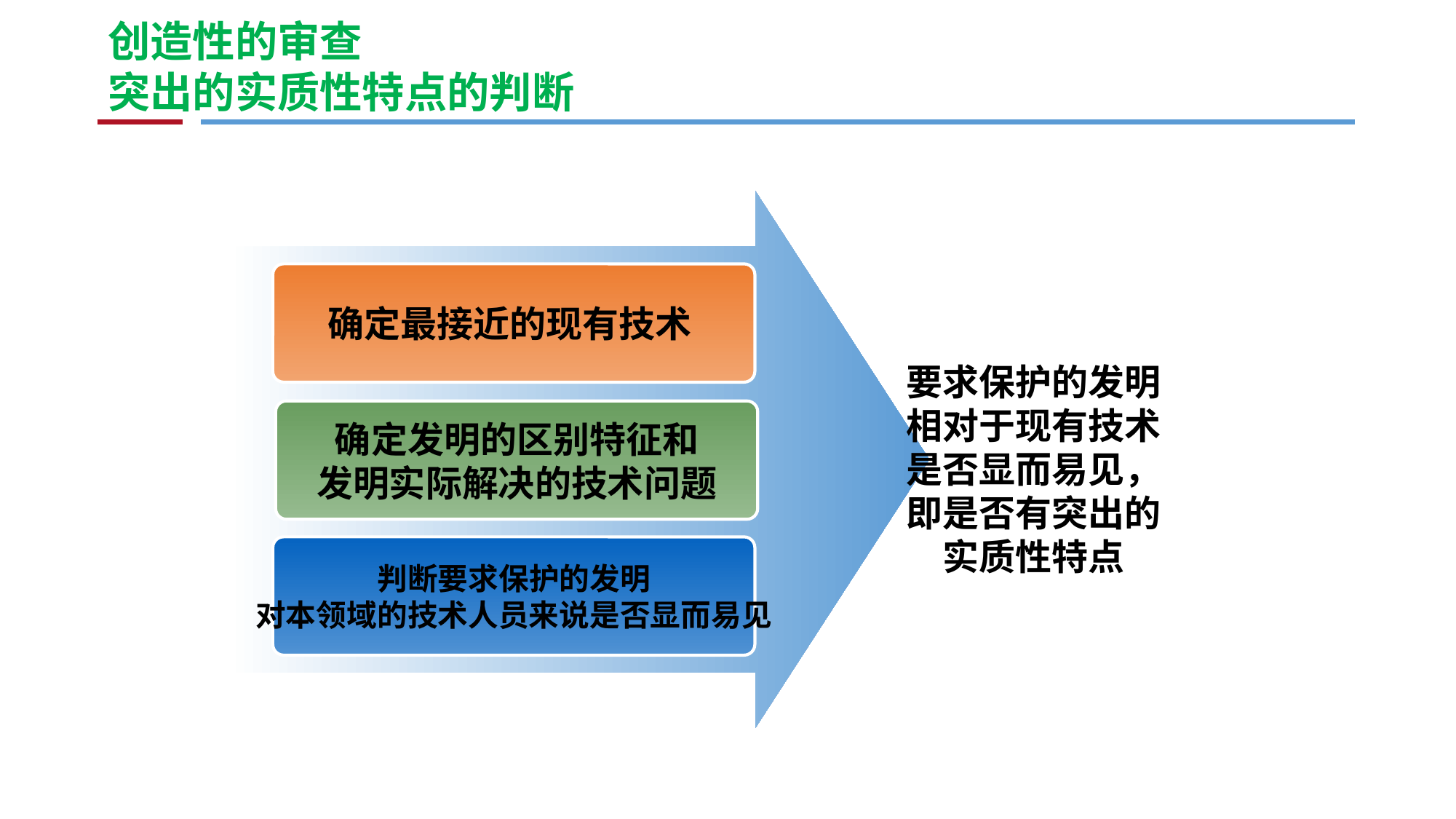

# 创造性的审查 突出的实质性特点的判断

确定最接近的现有技术
要求保护的发明相对于现有技术是否显而易见，即是否有突出的 实质性特点
确定发明的区别特征和
发明实际解决的技术问题
判断要求保护的发明
对本领域的技术人员来说是否显而易见